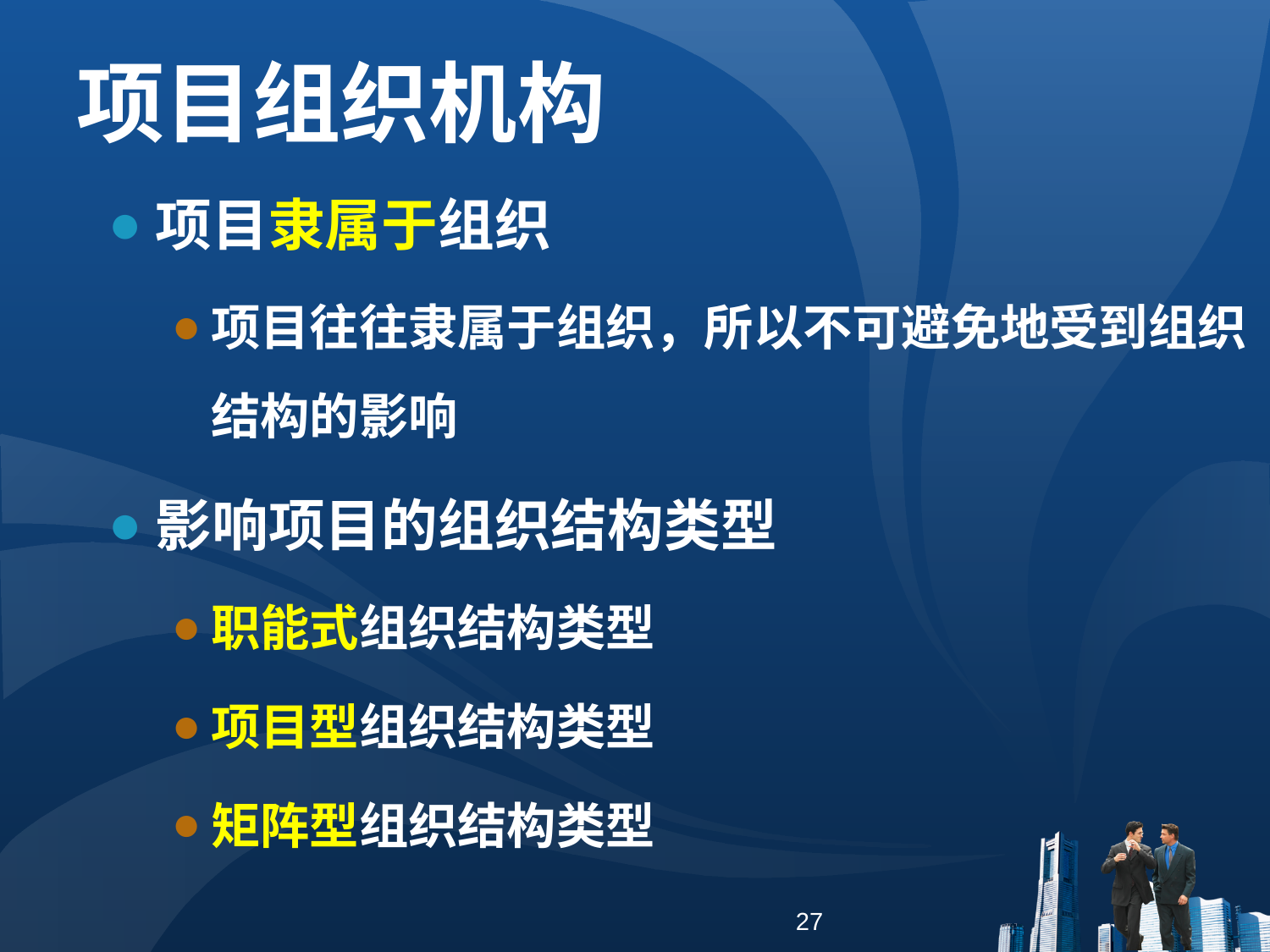

项目组织机构
项目隶属于组织
项目往往隶属于组织，所以不可避免地受到组织结构的影响
影响项目的组织结构类型
职能式组织结构类型
项目型组织结构类型
矩阵型组织结构类型
27